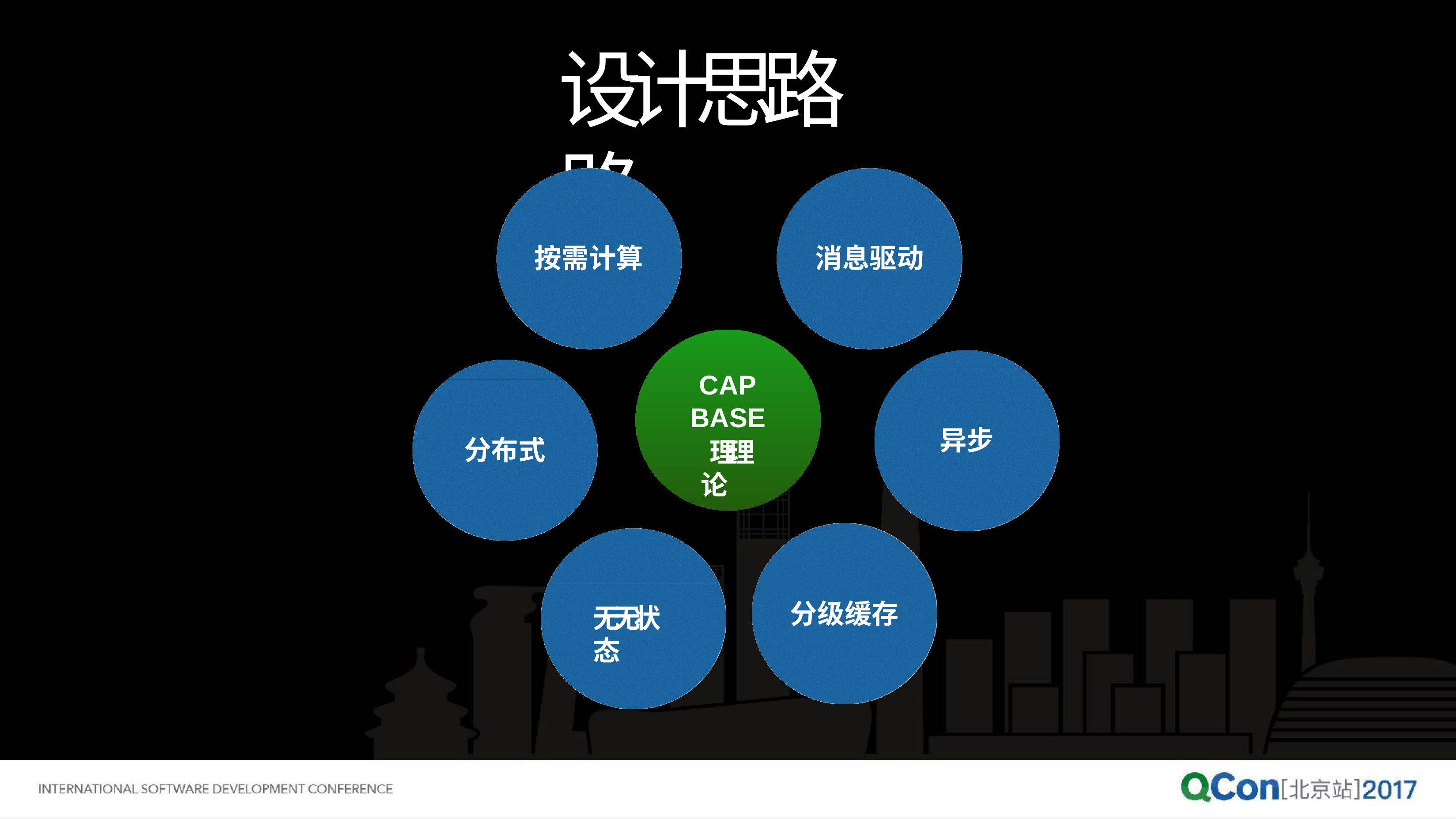

# 设计思路路

按需计算
消息驱动

CAP  BASE
理理论
异步
分布式

分级缓存
⽆无状态